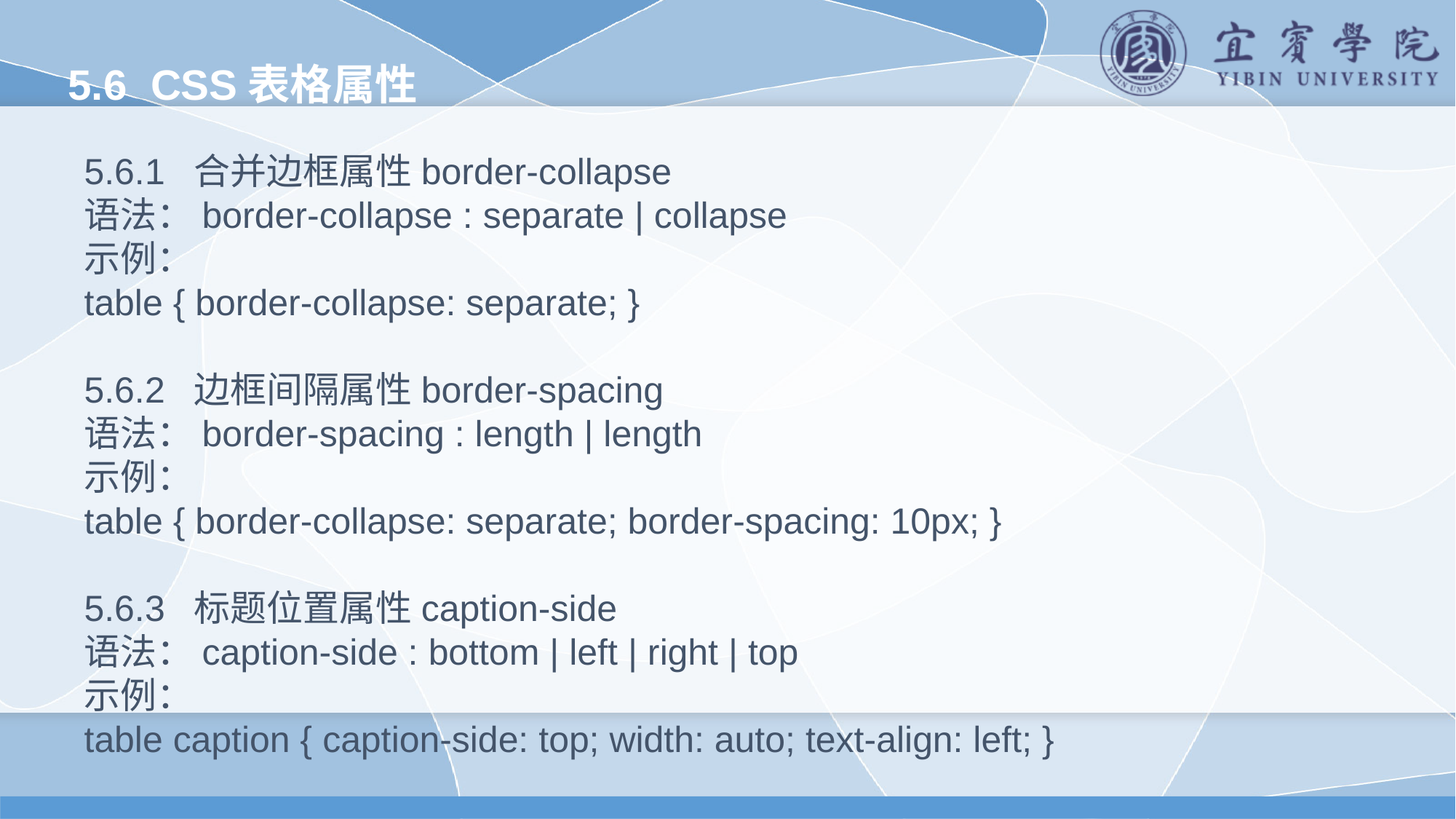

5.6  CSS表格属性
5.6.1  合并边框属性border-collapse
语法：border-collapse : separate | collapse
示例：
table { border-collapse: separate; }

5.6.2  边框间隔属性border-spacing
语法：border-spacing : length | length
示例：
table { border-collapse: separate; border-spacing: 10px; }

5.6.3  标题位置属性caption-side
语法：caption-side : bottom | left | right | top
示例：
table caption { caption-side: top; width: auto; text-align: left; }